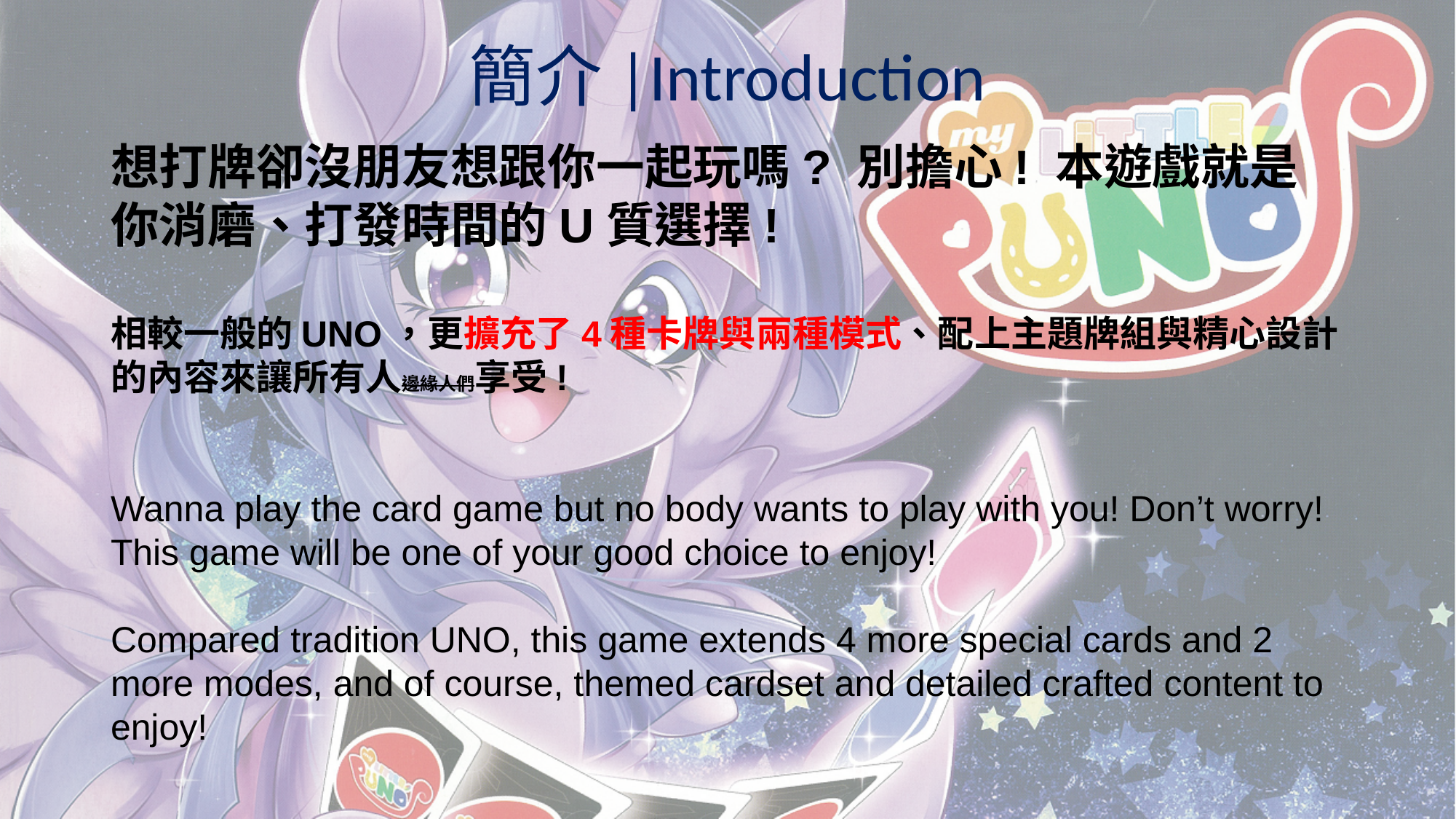

# 簡介|Introduction
想打牌卻沒朋友想跟你一起玩嗎? 別擔心! 本遊戲就是你消磨、打發時間的U質選擇!

相較一般的UNO，更擴充了4種卡牌與兩種模式、配上主題牌組與精心設計的內容來讓所有人邊緣人們享受!

Wanna play the card game but no body wants to play with you! Don’t worry! This game will be one of your good choice to enjoy!

Compared tradition UNO, this game extends 4 more special cards and 2 more modes, and of course, themed cardset and detailed crafted content to enjoy!